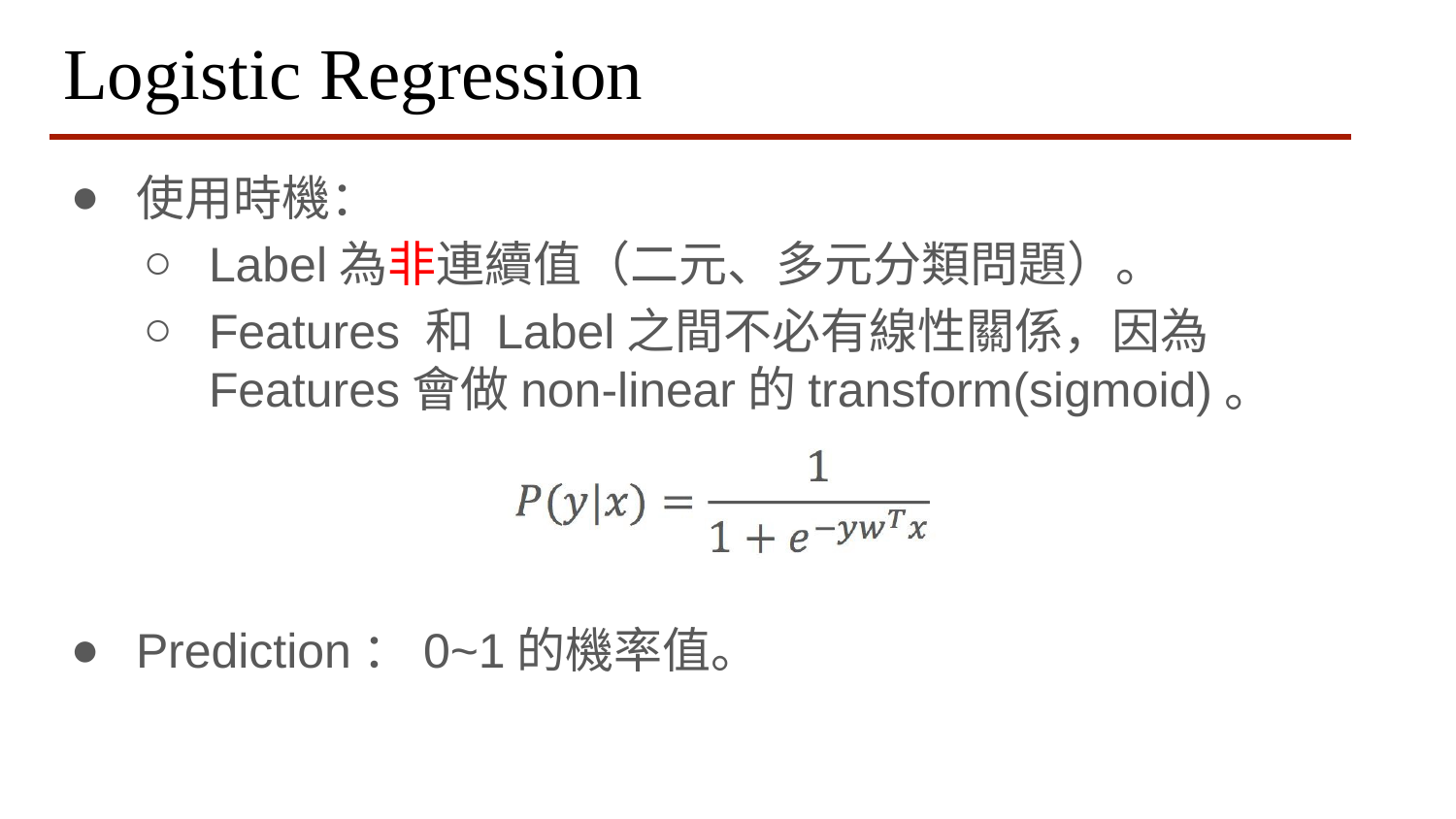

# Logistic Regression
使用時機：
Label為非連續值（二元、多元分類問題）。
Features 和 Label之間不必有線性關係，因為Features會做non-linear的transform(sigmoid)。

Prediction：0~1的機率值。